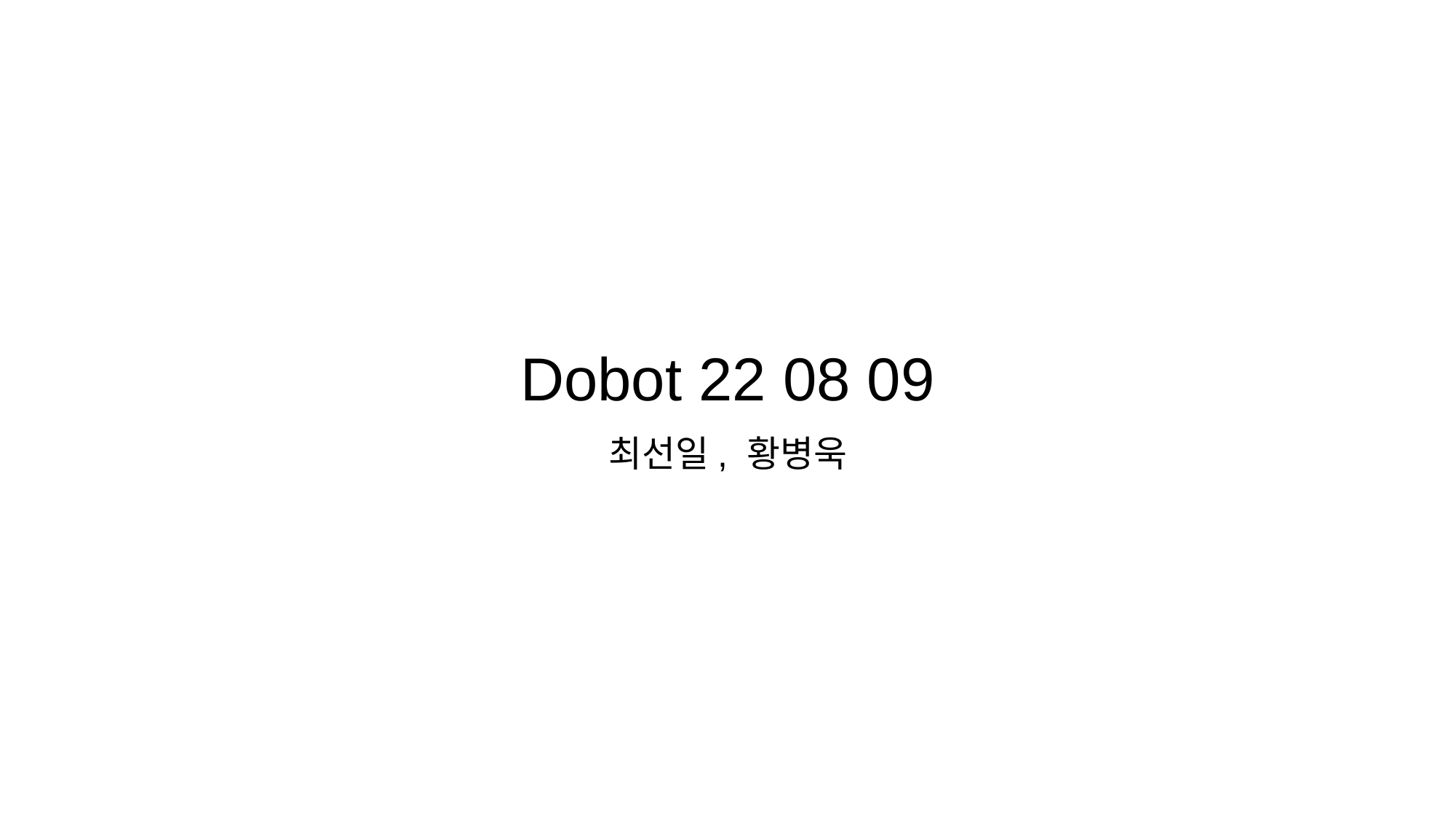

# Dobot 22 08 09
최선일, 황병욱